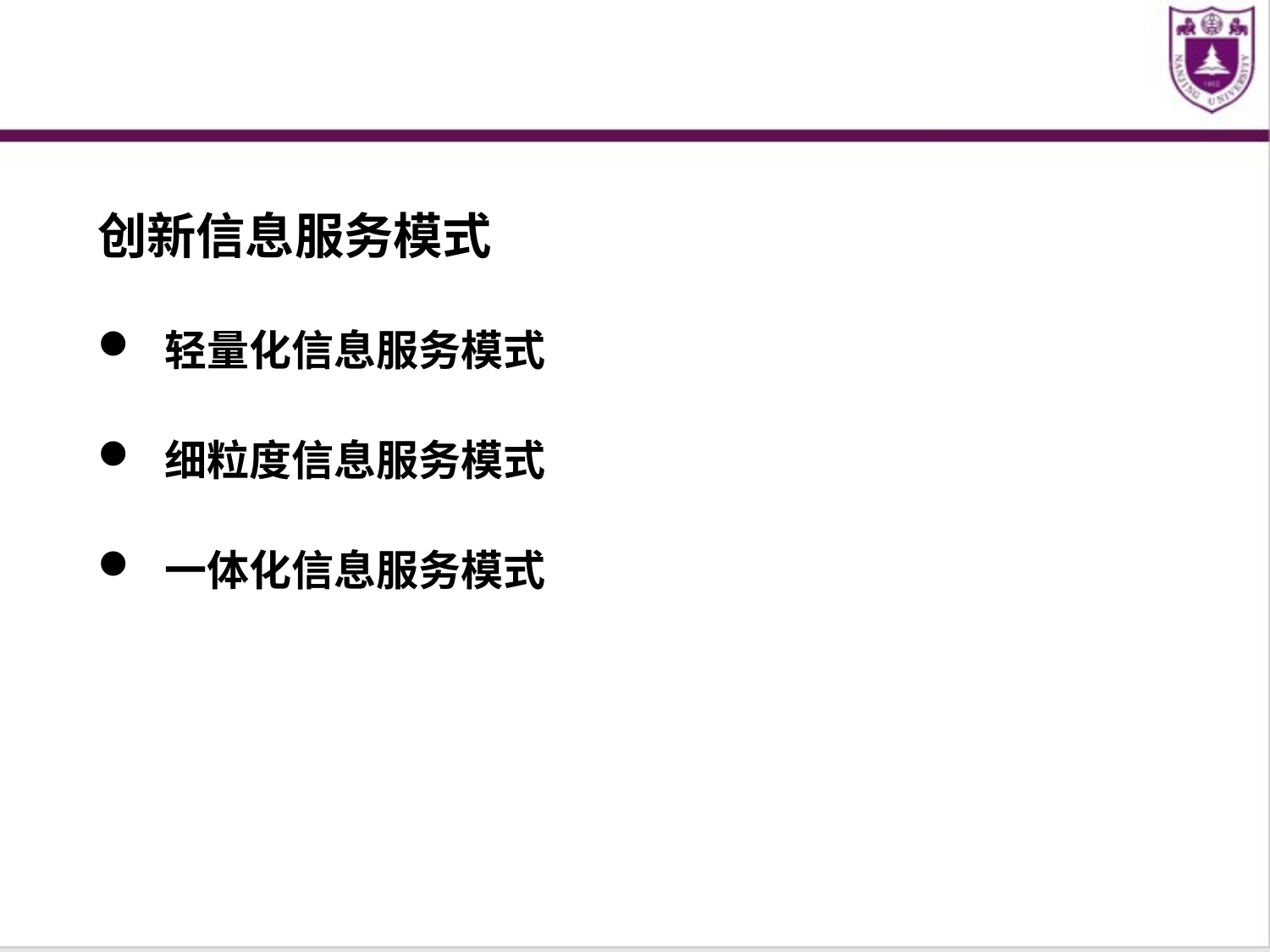

创新信息服务模式
 轻量化信息服务模式
 细粒度信息服务模式
 一体化信息服务模式